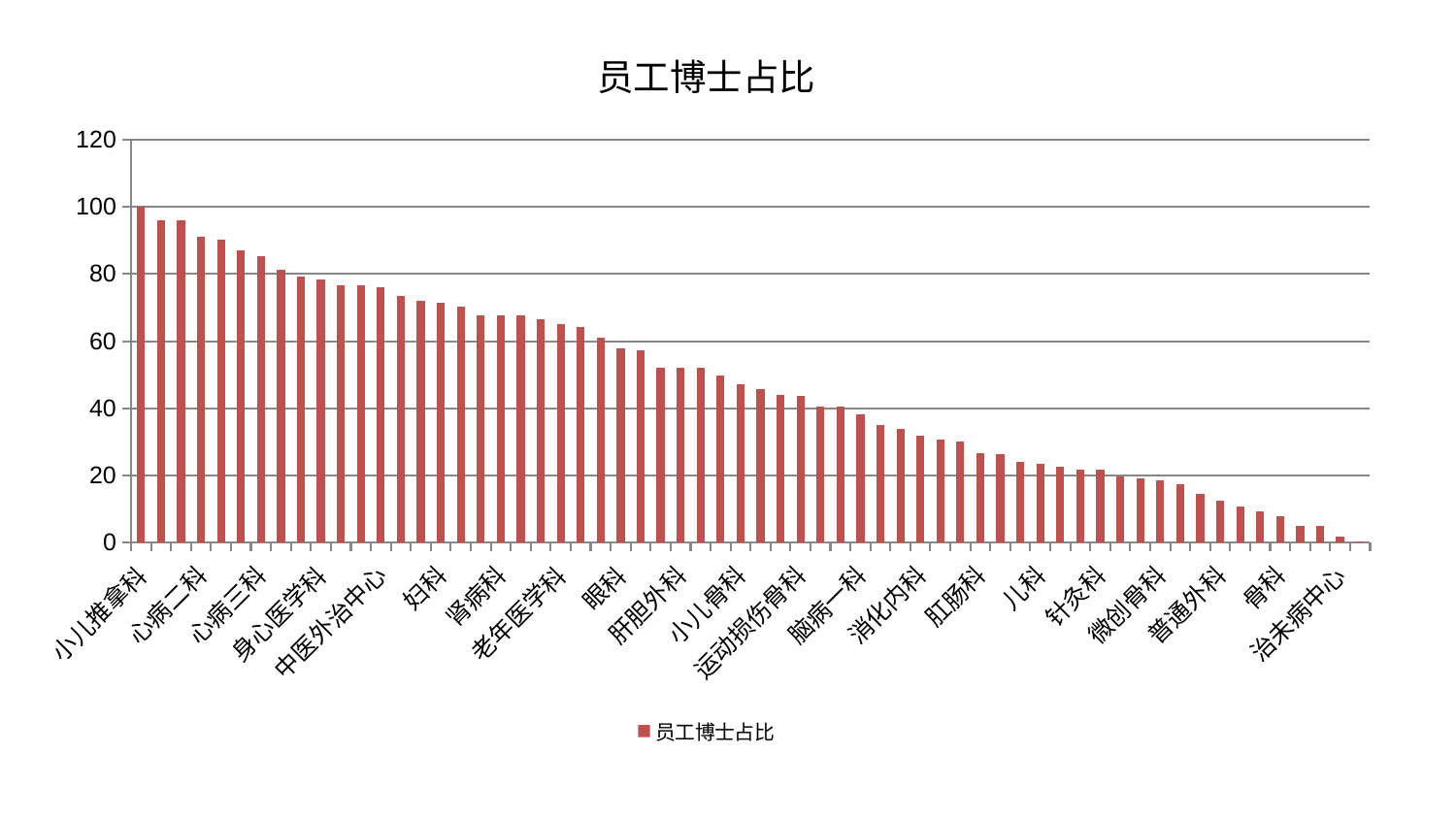

### Chart: 员工博士占比

| Category | 员工博士占比 |
|---|---|
| 小儿推拿科 | 100.0 |
| 康复科 | 95.9287421447467 |
| 肾脏内科 | 95.85057250062086 |
| 心病二科 | 90.95895193727752 |
| 口腔科 | 90.28385706432094 |
| 心病四科 | 87.08537756768928 |
| 心病三科 | 85.32760185616941 |
| 产科 | 81.35819812202352 |
| 周围血管科 | 79.37555085218575 |
| 身心医学科 | 78.39584661807213 |
| 重症医学科 | 76.68791624607361 |
| 血液科 | 76.68639156228727 |
| 中医外治中心 | 75.9617168833596 |
| 显微骨科 | 73.41351392100765 |
| 风湿病科 | 72.13620941384616 |
| 妇科 | 71.35061774351801 |
| 脾胃科消化科合并 | 70.2794033393105 |
| 东区重症医学科 | 67.81803435645138 |
| 肾病科 | 67.8083874351773 |
| 耳鼻喉科 | 67.72187244137189 |
| 妇二科 | 66.64351540380167 |
| 老年医学科 | 64.98155412104289 |
| 综合内科 | 64.29532247164417 |
| 美容皮肤科 | 61.017314394279964 |
| 眼科 | 57.87572667490996 |
| 男科 | 57.41534948497616 |
| 中医经典科 | 52.20937952347962 |
| 肝胆外科 | 52.07597298070456 |
| 关节骨科 | 52.04264078630931 |
| 脑病三科 | 49.69227624969525 |
| 小儿骨科 | 47.203762008152424 |
| 西区重症医学科 | 45.73990526799006 |
| 妇科妇二科合并 | 43.943677612652266 |
| 运动损伤骨科 | 43.61893786660272 |
| 乳腺甲状腺外科 | 40.45604675173328 |
| 肿瘤内科 | 40.44741524656786 |
| 脑病一科 | 38.07536450772932 |
| 医院 | 34.97559403595866 |
| 泌尿外科 | 33.98912528997424 |
| 消化内科 | 31.960492296347567 |
| 脾胃病科 | 30.58513014787404 |
| 脑病二科 | 30.05082503479194 |
| 肛肠科 | 26.5011192877456 |
| 肝病科 | 26.47123582116543 |
| 心血管内科 | 24.059625294219504 |
| 儿科 | 23.596880369425335 |
| 东区肾病科 | 22.536614124847684 |
| 脊柱骨科 | 21.815967764034337 |
| 针灸科 | 21.770403814088674 |
| 心病一科 | 19.663182823714575 |
| 呼吸内科 | 19.17726763897549 |
| 微创骨科 | 18.418788344627764 |
| 推拿科 | 17.481783494469212 |
| 皮肤科 | 14.408927178536706 |
| 普通外科 | 12.449655884082976 |
| 内分泌科 | 10.843667681688096 |
| 神经内科 | 9.380551120353365 |
| 骨科 | 7.799814841254526 |
| 胸外科 | 4.943706105410253 |
| 创伤骨科 | 4.94307516689286 |
| 治未病中心 | 1.7217471344962119 |
| 神经外科 | 0.37630325578297796 |
145